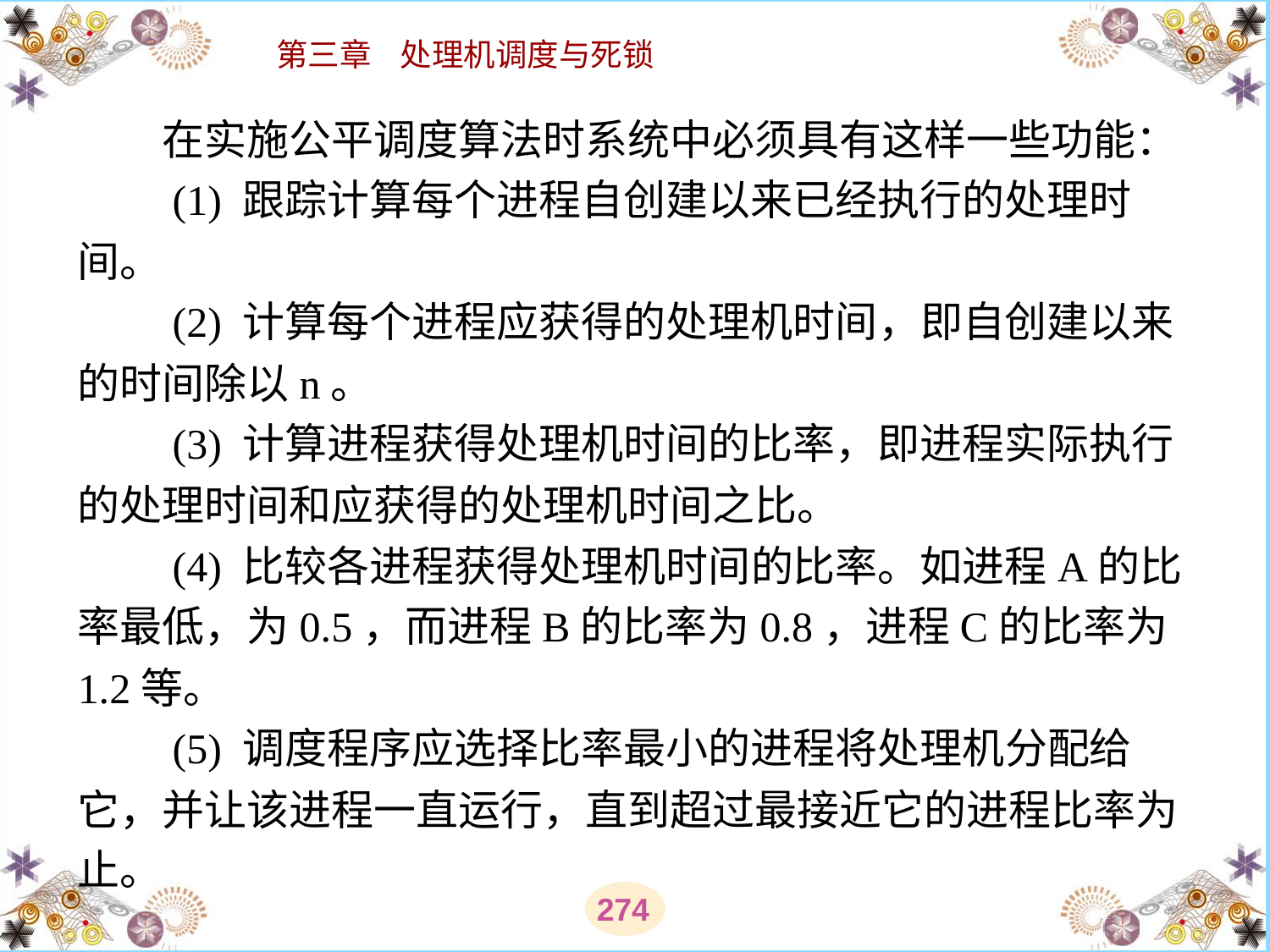

# 在实施公平调度算法时系统中必须具有这样一些功能： 　　(1) 跟踪计算每个进程自创建以来已经执行的处理时间。 　　(2) 计算每个进程应获得的处理机时间，即自创建以来的时间除以n。 　　(3) 计算进程获得处理机时间的比率，即进程实际执行的处理时间和应获得的处理机时间之比。 　　(4) 比较各进程获得处理机时间的比率。如进程A的比率最低，为0.5，而进程B的比率为0.8，进程C的比率为1.2等。 　　(5) 调度程序应选择比率最小的进程将处理机分配给它，并让该进程一直运行，直到超过最接近它的进程比率为止。